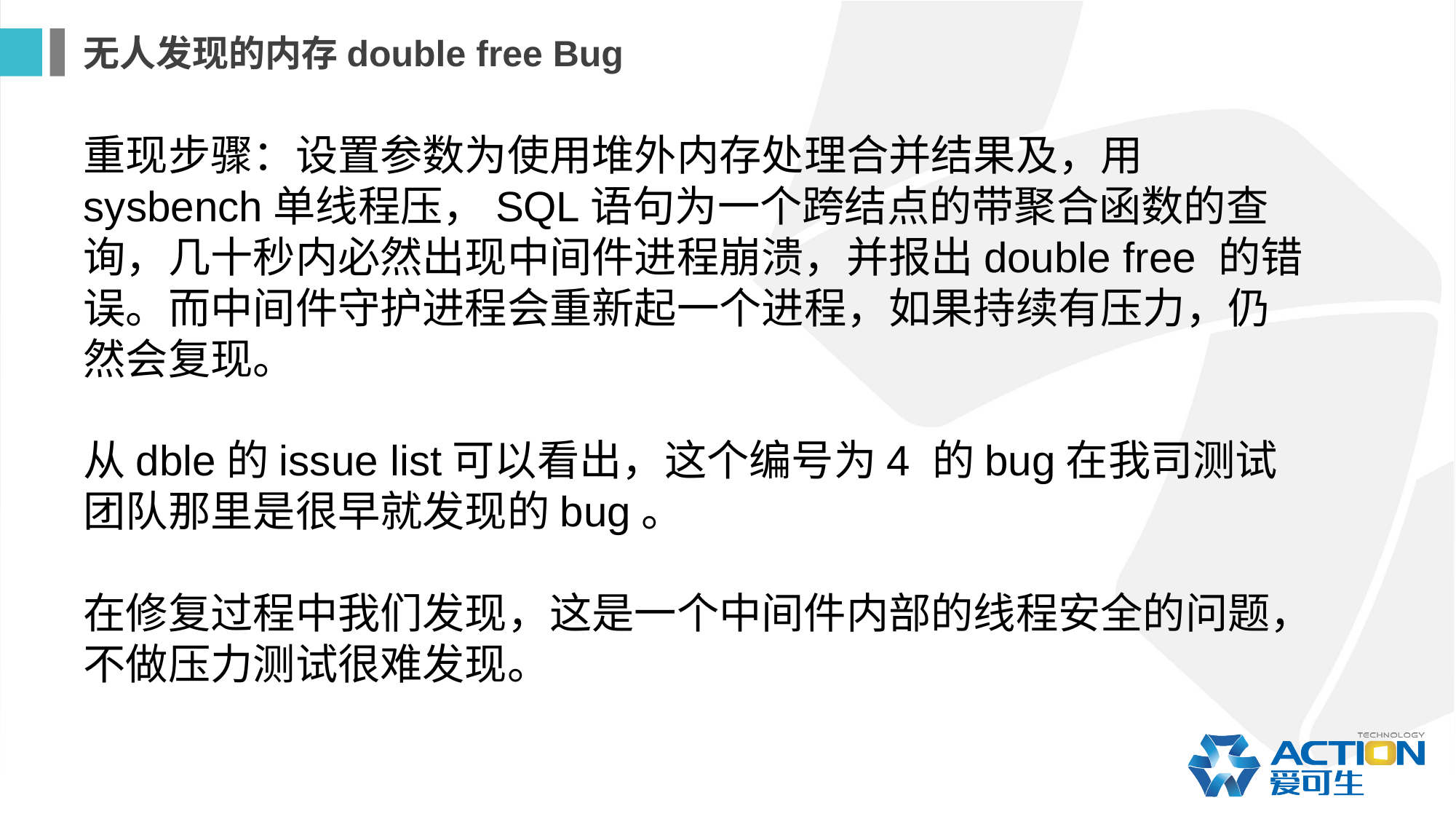

无人发现的内存double free Bug

重现步骤：设置参数为使用堆外内存处理合并结果及，用sysbench单线程压，SQL语句为一个跨结点的带聚合函数的查询，几十秒内必然出现中间件进程崩溃，并报出double free 的错误。而中间件守护进程会重新起一个进程，如果持续有压力，仍然会复现。

从dble的issue list可以看出，这个编号为4 的bug在我司测试团队那里是很早就发现的bug。

在修复过程中我们发现，这是一个中间件内部的线程安全的问题，不做压力测试很难发现。